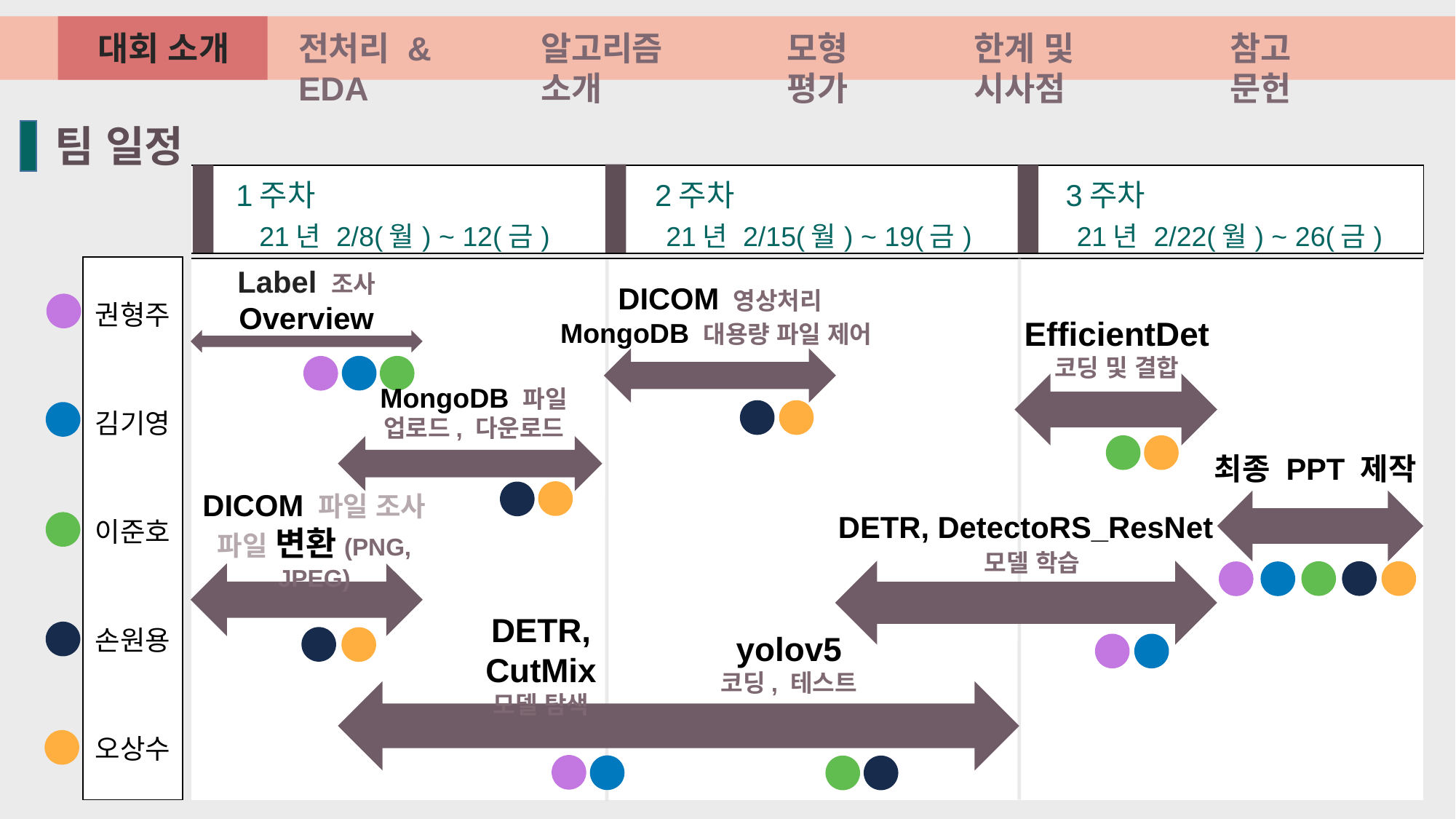

대회 소개
전처리 & EDA
알고리즘 소개
모형 평가
한계 및 시사점
참고 문헌
|  |  |  |
| --- | --- | --- |
|  |  |  |
|  |  |  |
|  |  |  |
|  |  |  |
|  |  |  |
 팀 일정

| 1주차 21년 2/8(월) ~ 12(금) | 2주차 21년 2/15(월) ~ 19(금) | 3주차 21년 2/22(월) ~ 26(금) |
| --- | --- | --- |
Label 조사
Overview

| 권형주 |
| --- |
| 김기영 |
| 이준호 |
| 손원용 |
| 오상수 |
DICOM 영상처리
MongoDB 대용량 파일 제어

EfficientDet
코딩 및 결합

MongoDB 파일
업로드, 다운로드

최종 PPT 제작

DICOM 파일 조사
파일 변환(PNG, JPEG)

DETR, DetectoRS_ResNet
 모델 학습

DETR, CutMix
모델 탐색
yolov5
코딩, 테스트